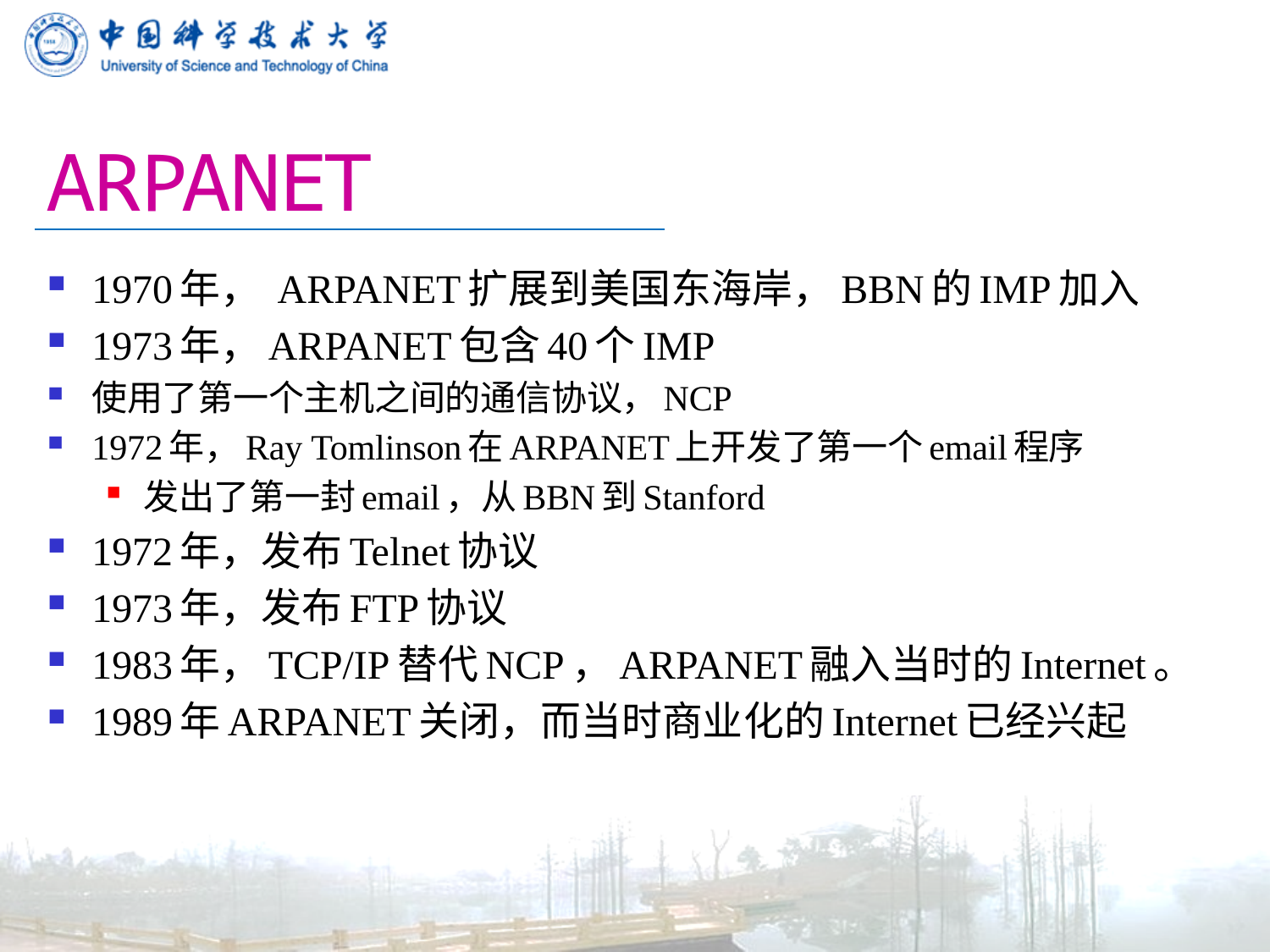

# ARPANET
1970年， ARPANET扩展到美国东海岸，BBN的IMP加入
1973年，ARPANET包含40个IMP
使用了第一个主机之间的通信协议，NCP
1972年，Ray Tomlinson在ARPANET上开发了第一个email程序
发出了第一封email，从BBN到Stanford
1972年，发布Telnet协议
1973年，发布FTP协议
1983年，TCP/IP替代NCP，ARPANET融入当时的Internet。
1989年ARPANET关闭，而当时商业化的Internet已经兴起